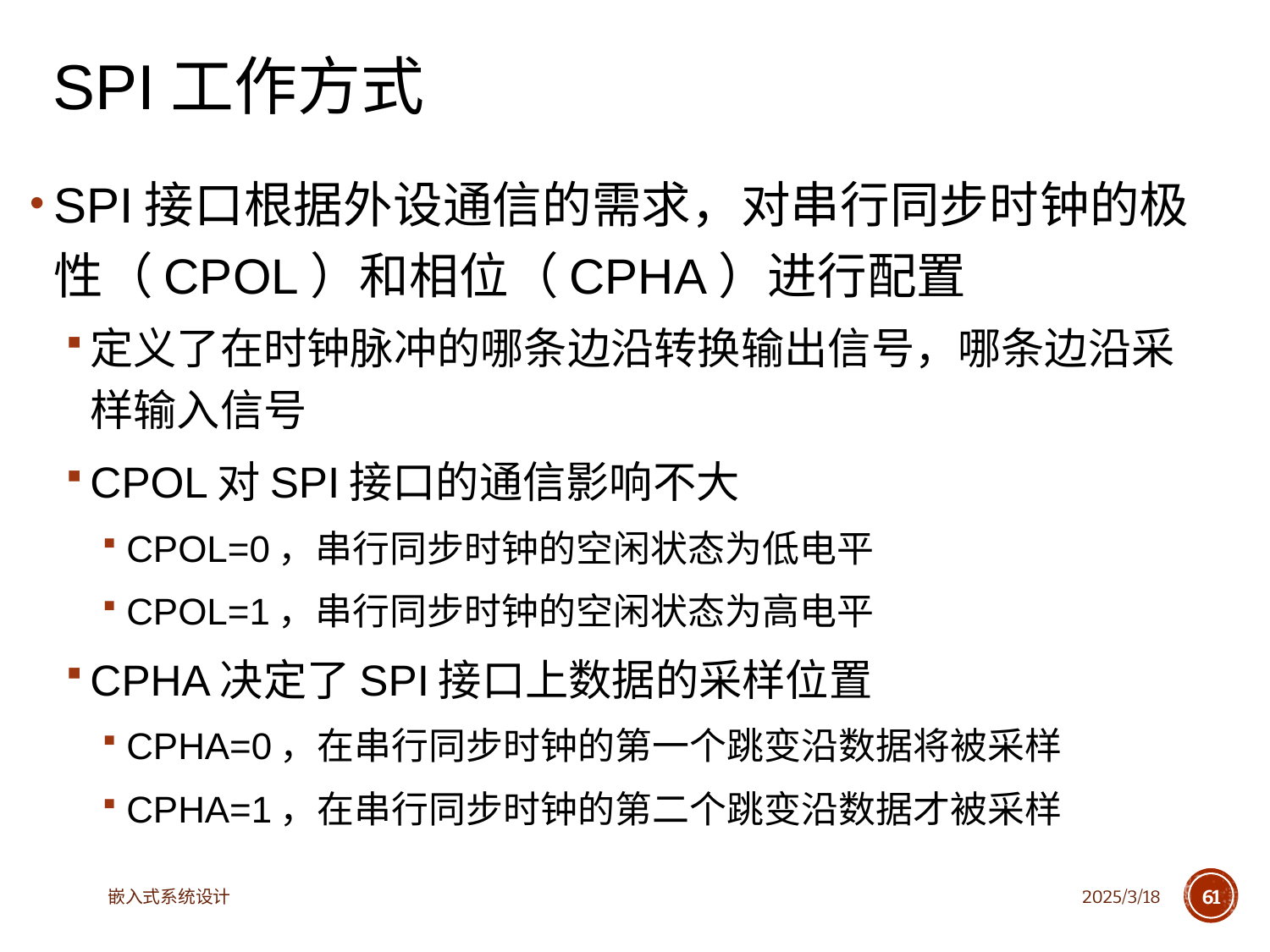

# SPI工作方式
SPI接口根据外设通信的需求，对串行同步时钟的极性（CPOL）和相位（CPHA）进行配置
定义了在时钟脉冲的哪条边沿转换输出信号，哪条边沿采样输入信号
CPOL对SPI接口的通信影响不大
CPOL=0，串行同步时钟的空闲状态为低电平
CPOL=1，串行同步时钟的空闲状态为高电平
CPHA决定了SPI接口上数据的采样位置
CPHA=0，在串行同步时钟的第一个跳变沿数据将被采样
CPHA=1，在串行同步时钟的第二个跳变沿数据才被采样
嵌入式系统设计
2025/3/18
61